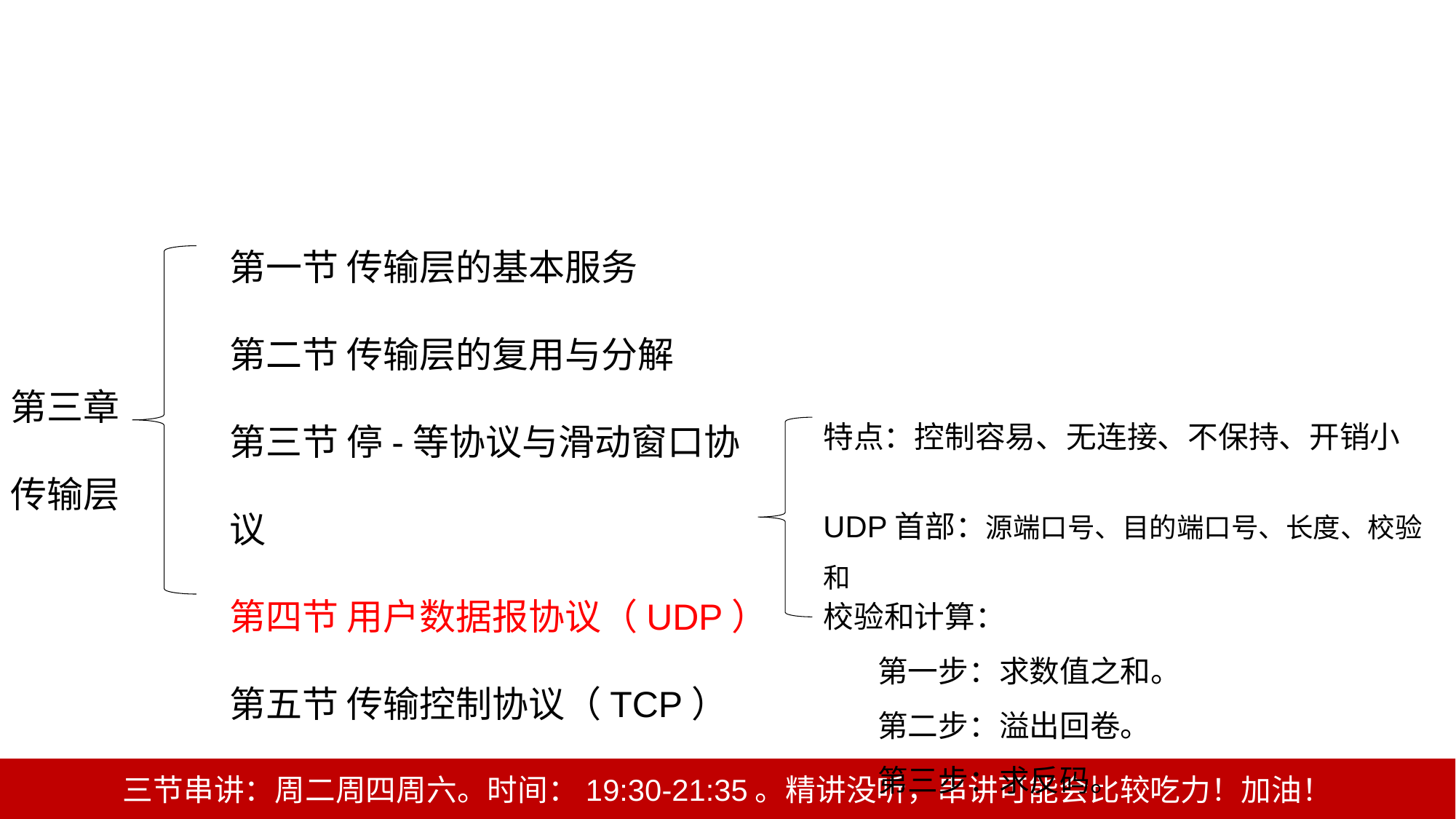

第一节 传输层的基本服务
第二节 传输层的复用与分解
第三节 停-等协议与滑动窗口协议
第四节 用户数据报协议（UDP）
第五节 传输控制协议（TCP）

第三章
传输层
特点：控制容易、无连接、不保持、开销小

UDP首部：源端口号、目的端口号、长度、校验和
校验和计算：
       第一步：求数值之和。
       第二步：溢出回卷。
       第三步：求反码。